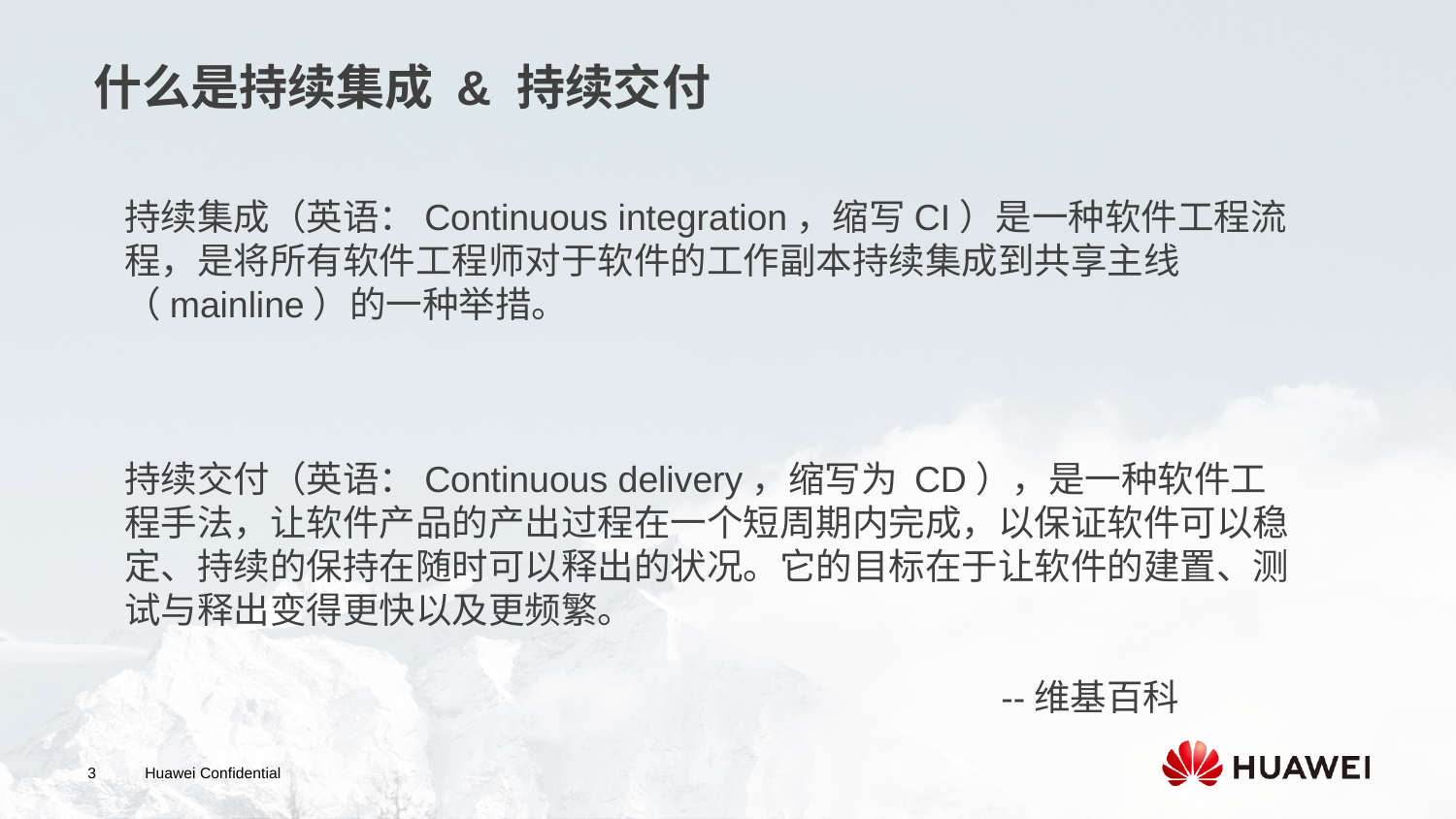

什么是持续集成 & 持续交付
持续集成（英语：Continuous integration，缩写CI）是一种软件工程流程，是将所有软件工程师对于软件的工作副本持续集成到共享主线（mainline）的一种举措。

持续交付（英语：Continuous delivery，缩写为 CD），是一种软件工程手法，让软件产品的产出过程在一个短周期内完成，以保证软件可以稳定、持续的保持在随时可以释出的状况。它的目标在于让软件的建置、测试与释出变得更快以及更频繁。

                                                                                      --维基百科
3